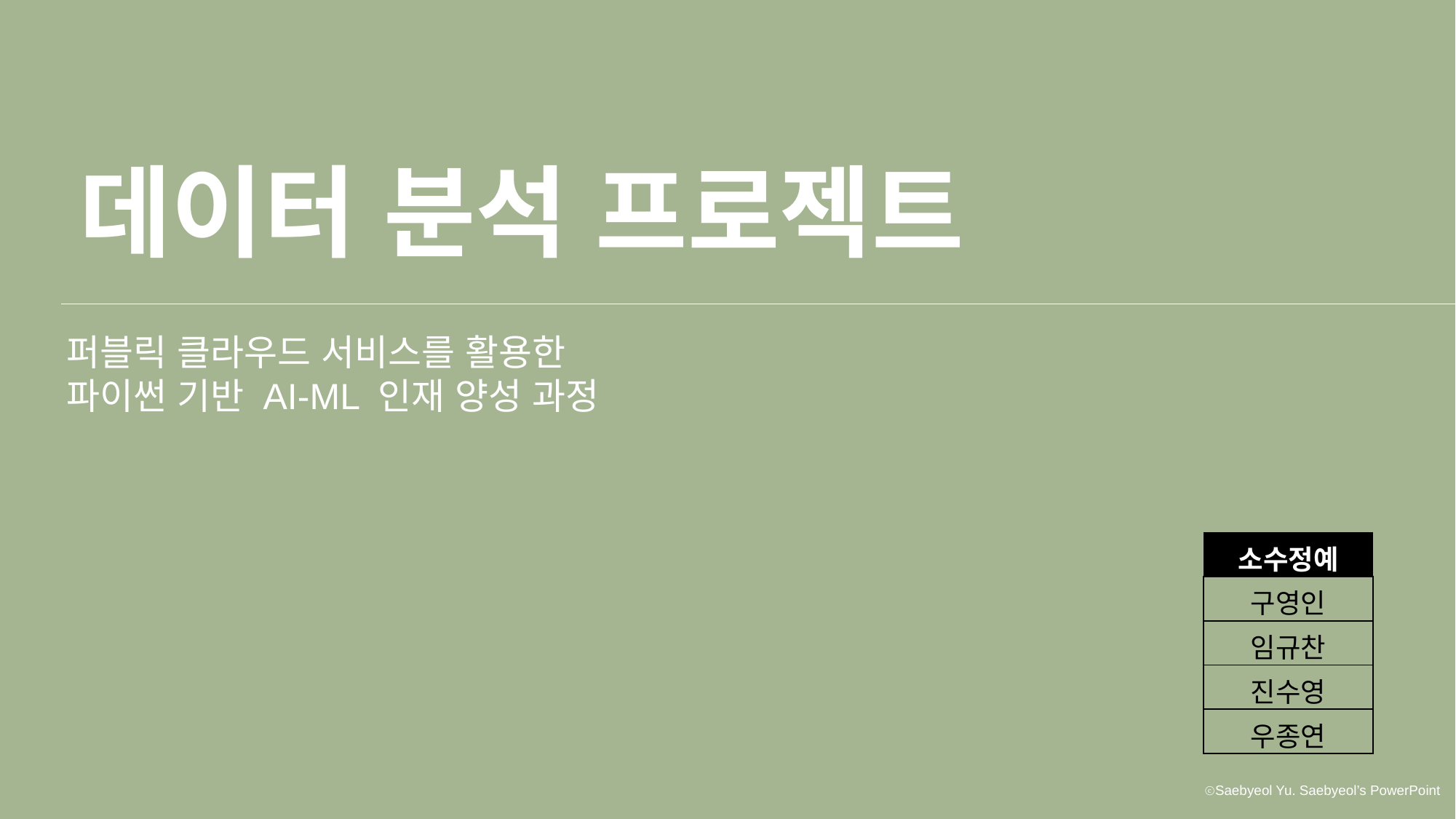

데이터 분석 프로젝트
퍼블릭 클라우드 서비스를 활용한
파이썬 기반 AI-ML 인재 양성 과정
| 소수정예 |
| --- |
| 구영인 |
| 임규찬 |
| 진수영 |
| 우종연 |